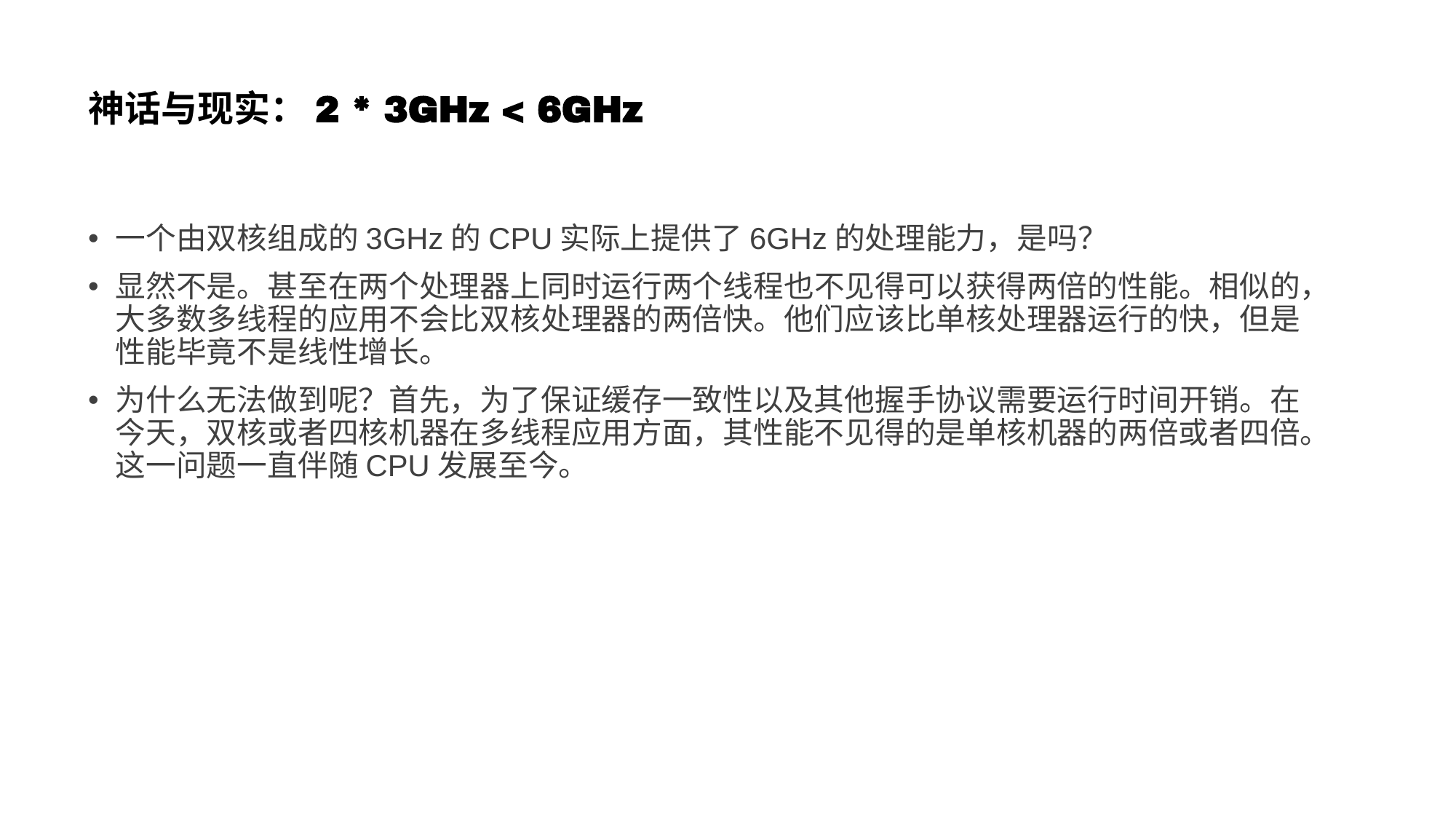

# 神话与现实：2 * 3GHz < 6GHz
一个由双核组成的3GHz的CPU实际上提供了6GHz的处理能力，是吗？
显然不是。甚至在两个处理器上同时运行两个线程也不见得可以获得两倍的性能。相似的，大多数多线程的应用不会比双核处理器的两倍快。他们应该比单核处理器运行的快，但是性能毕竟不是线性增长。
为什么无法做到呢？首先，为了保证缓存一致性以及其他握手协议需要运行时间开销。在今天，双核或者四核机器在多线程应用方面，其性能不见得的是单核机器的两倍或者四倍。这一问题一直伴随CPU发展至今。